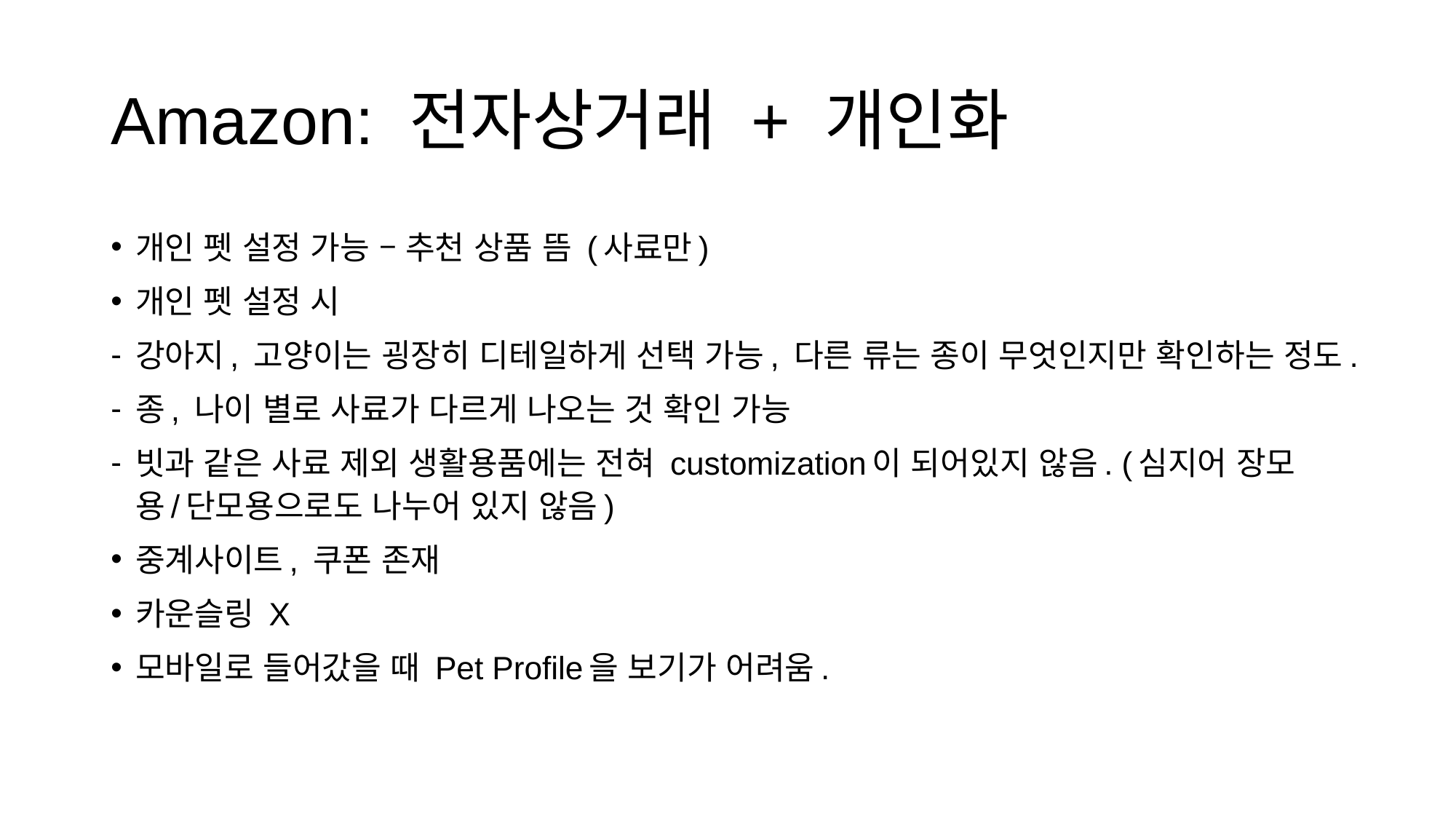

# Amazon: 전자상거래 + 개인화
개인 펫 설정 가능 – 추천 상품 뜸 (사료만)
개인 펫 설정 시
강아지, 고양이는 굉장히 디테일하게 선택 가능, 다른 류는 종이 무엇인지만 확인하는 정도.
종, 나이 별로 사료가 다르게 나오는 것 확인 가능
빗과 같은 사료 제외 생활용품에는 전혀 customization이 되어있지 않음. (심지어 장모용/단모용으로도 나누어 있지 않음)
중계사이트, 쿠폰 존재
카운슬링 X
모바일로 들어갔을 때 Pet Profile을 보기가 어려움.